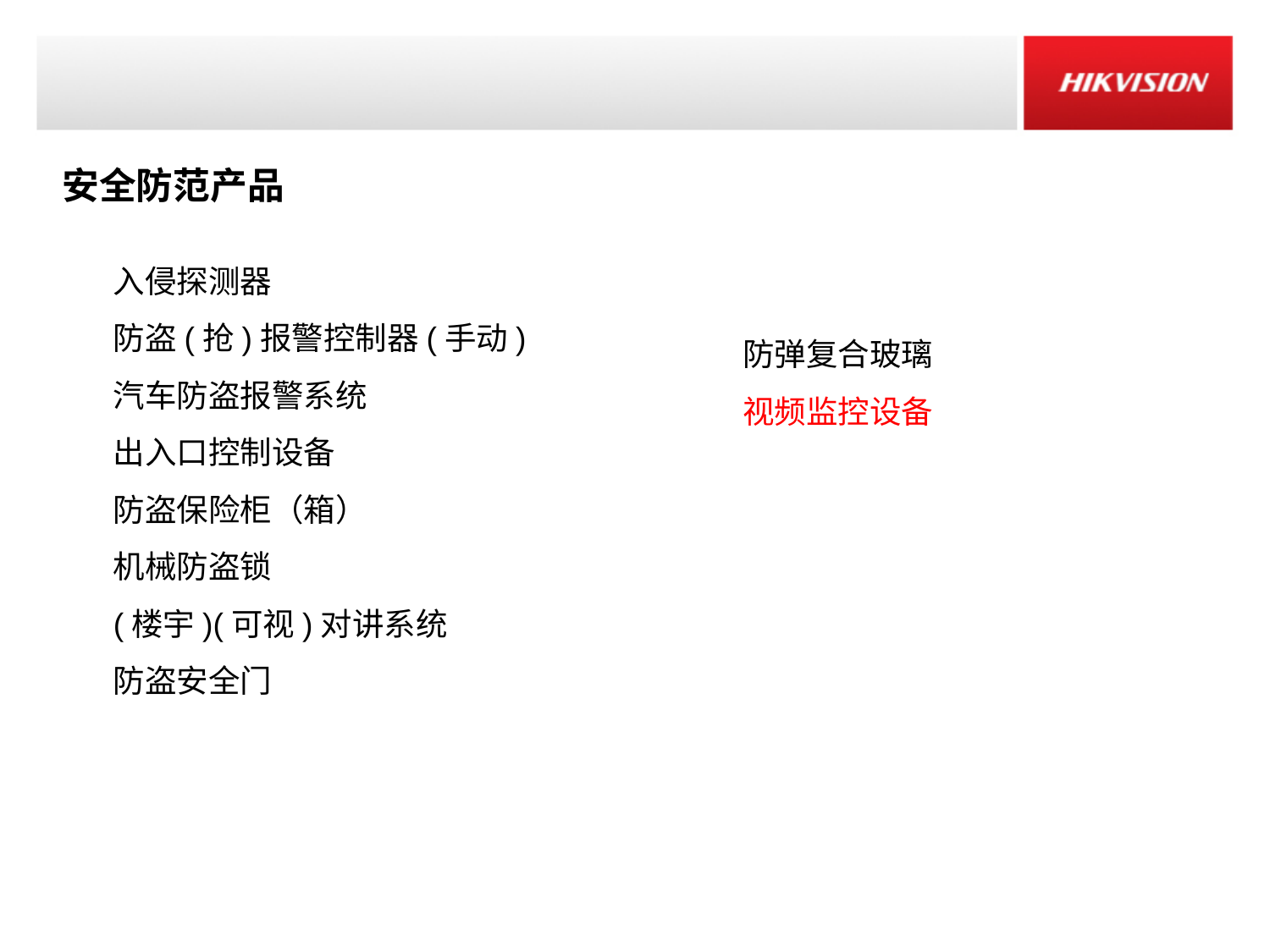

安全防范产品
入侵探测器
防盗(抢)报警控制器(手动)
汽车防盗报警系统
出入口控制设备
防盗保险柜（箱）
机械防盗锁
(楼宇)(可视)对讲系统
防盗安全门
防弹复合玻璃
视频监控设备